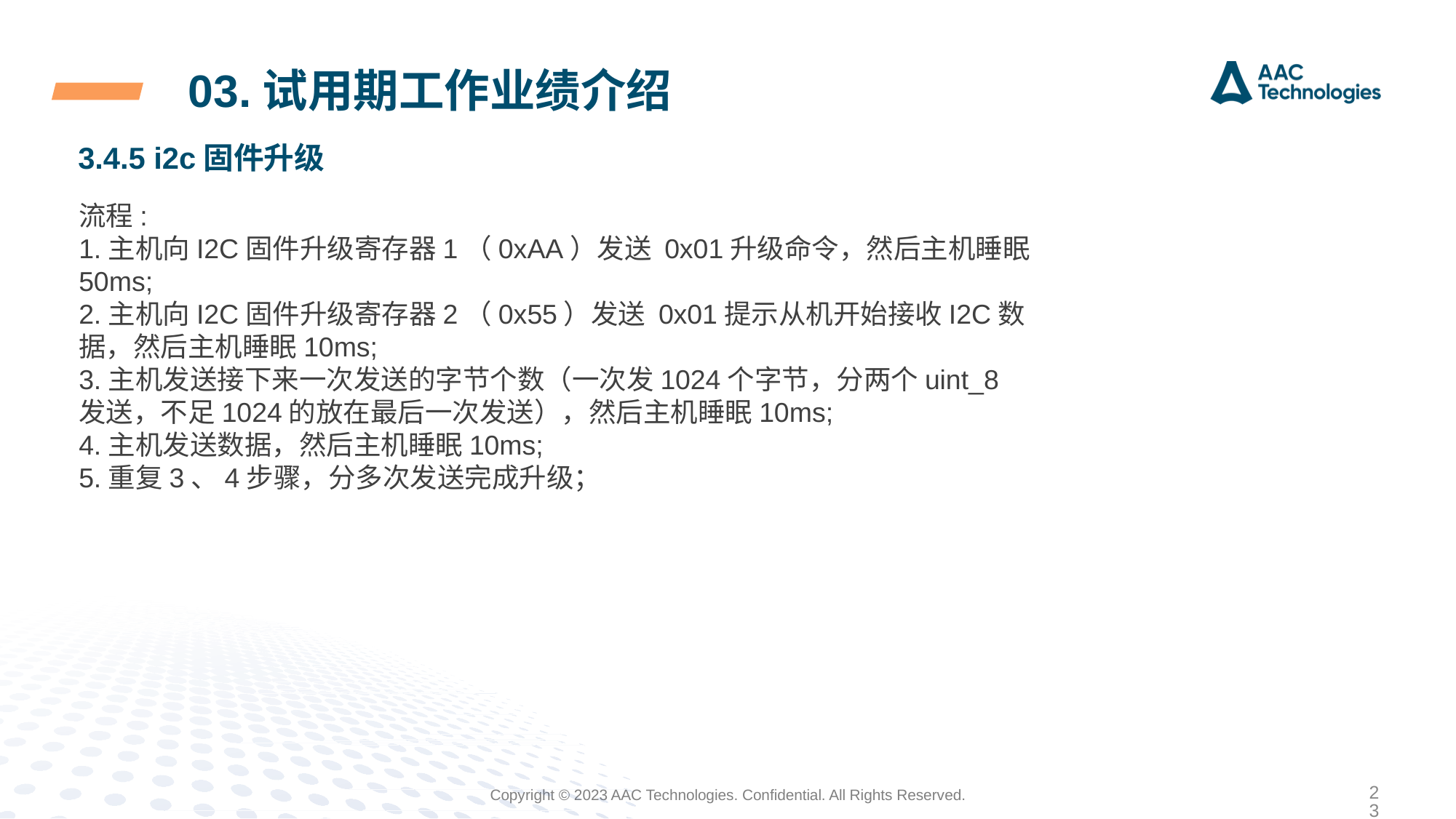

03.试用期工作业绩介绍
3.4.5 i2c固件升级

流程:
1.主机向I2C固件升级寄存器1（0xAA）发送 0x01升级命令，然后主机睡眠50ms;
2.主机向I2C固件升级寄存器2（0x55）发送 0x01提示从机开始接收I2C数据，然后主机睡眠10ms;
3.主机发送接下来一次发送的字节个数（一次发1024个字节，分两个uint_8发送，不足1024的放在最后一次发送），然后主机睡眠10ms;
4.主机发送数据，然后主机睡眠10ms;
5.重复3、4步骤，分多次发送完成升级；

23